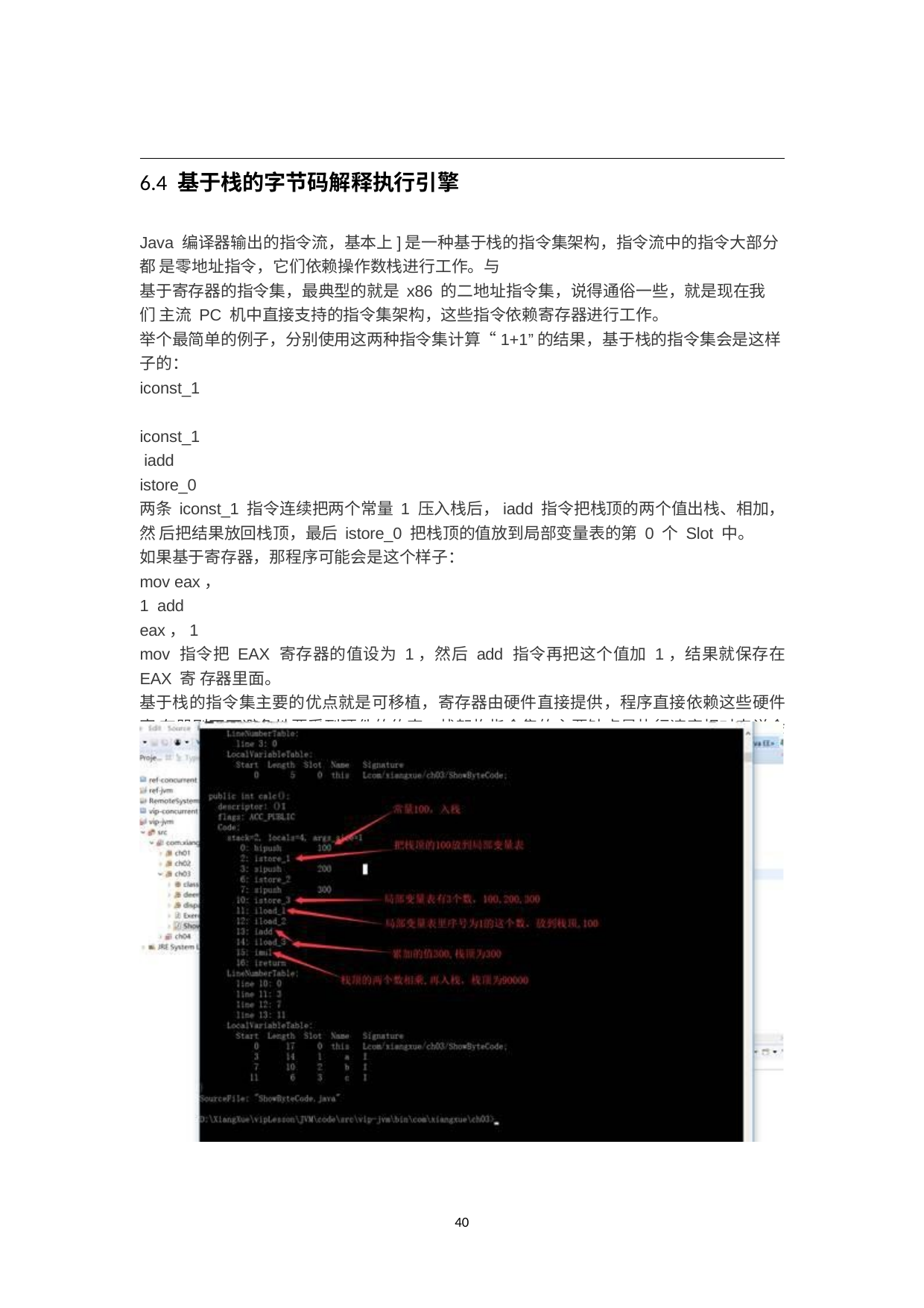

6.4 基于栈的字节码解释执行引擎

Java 编译器输出的指令流，基本上]是一种基于栈的指令集架构，指令流中的指令大部分都 是零地址指令，它们依赖操作数栈进行工作。与
基于寄存器的指令集，最典型的就是 x86 的二地址指令集，说得通俗一些，就是现在我们 主流 PC 机中直接支持的指令集架构，这些指令依赖寄存器进行工作。
举个最简单的例子，分别使用这两种指令集计算“1+1”的结果，基于栈的指令集会是这样 子的：
iconst_1  iconst_1  iadd  istore_0
两条 iconst_1 指令连续把两个常量 1 压入栈后，iadd 指令把栈顶的两个值出栈、相加，然 后把结果放回栈顶，最后 istore_0 把栈顶的值放到局部变量表的第 0 个 Slot 中。
如果基于寄存器，那程序可能会是这个样子：
mov eax，1  add eax，1
mov 指令把 EAX 寄存器的值设为 1，然后 add 指令再把这个值加 1，结果就保存在 EAX 寄 存器里面。
基于栈的指令集主要的优点就是可移植，寄存器由硬件直接提供，程序直接依赖这些硬件寄 存器则不可避免地要受到硬件的约束。栈架构指令集的主要缺点是执行速度相对来说会稍慢 一些。所有主流物理机的指令集都是寄存器架构也从侧面印证了这一点。

40